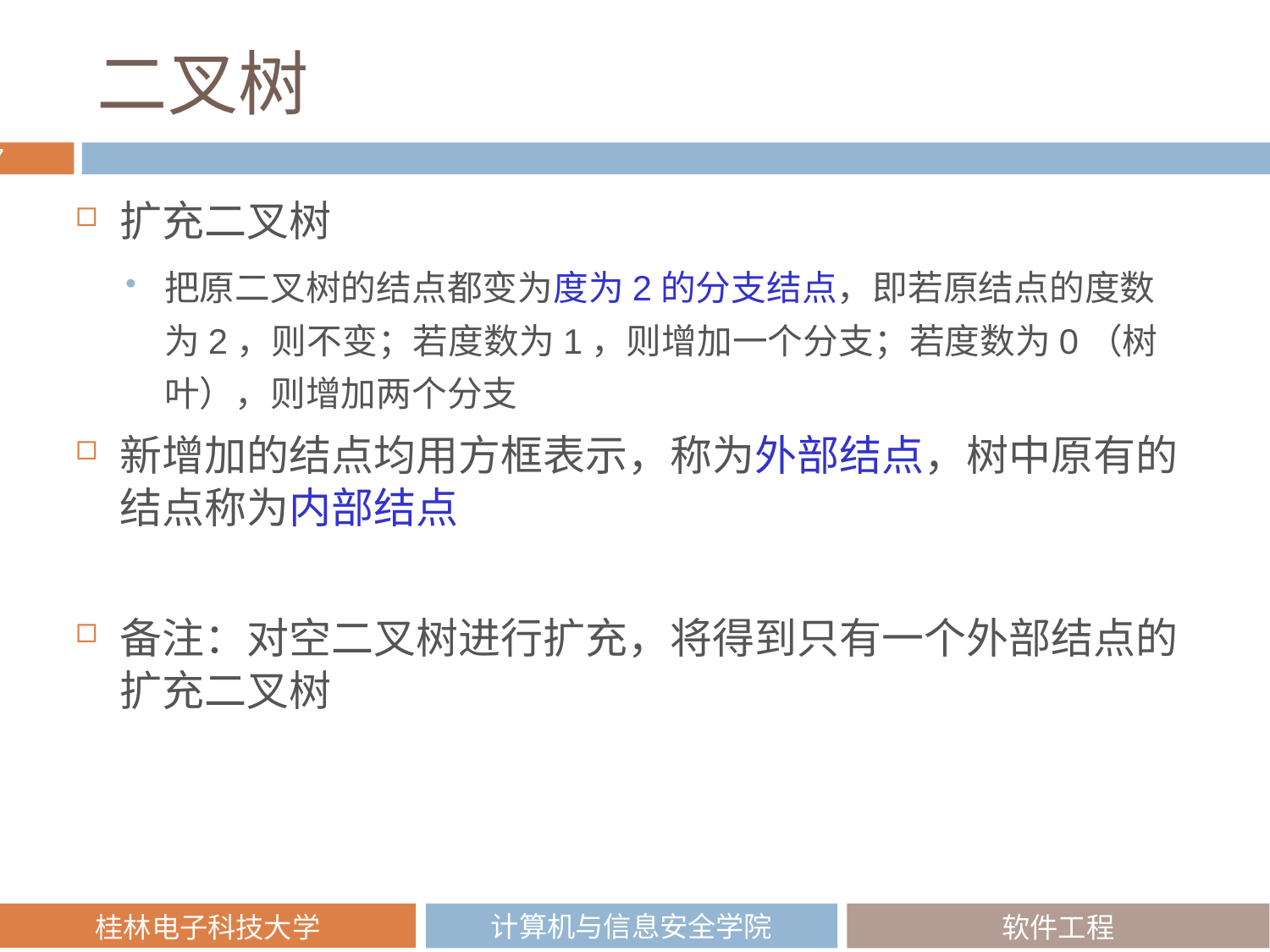

# 二叉树
扩充二叉树
把原二叉树的结点都变为度为2的分支结点，即若原结点的度数为2，则不变；若度数为1，则增加一个分支；若度数为0（树叶），则增加两个分支
新增加的结点均用方框表示，称为外部结点，树中原有的结点称为内部结点

备注：对空二叉树进行扩充，将得到只有一个外部结点的扩充二叉树